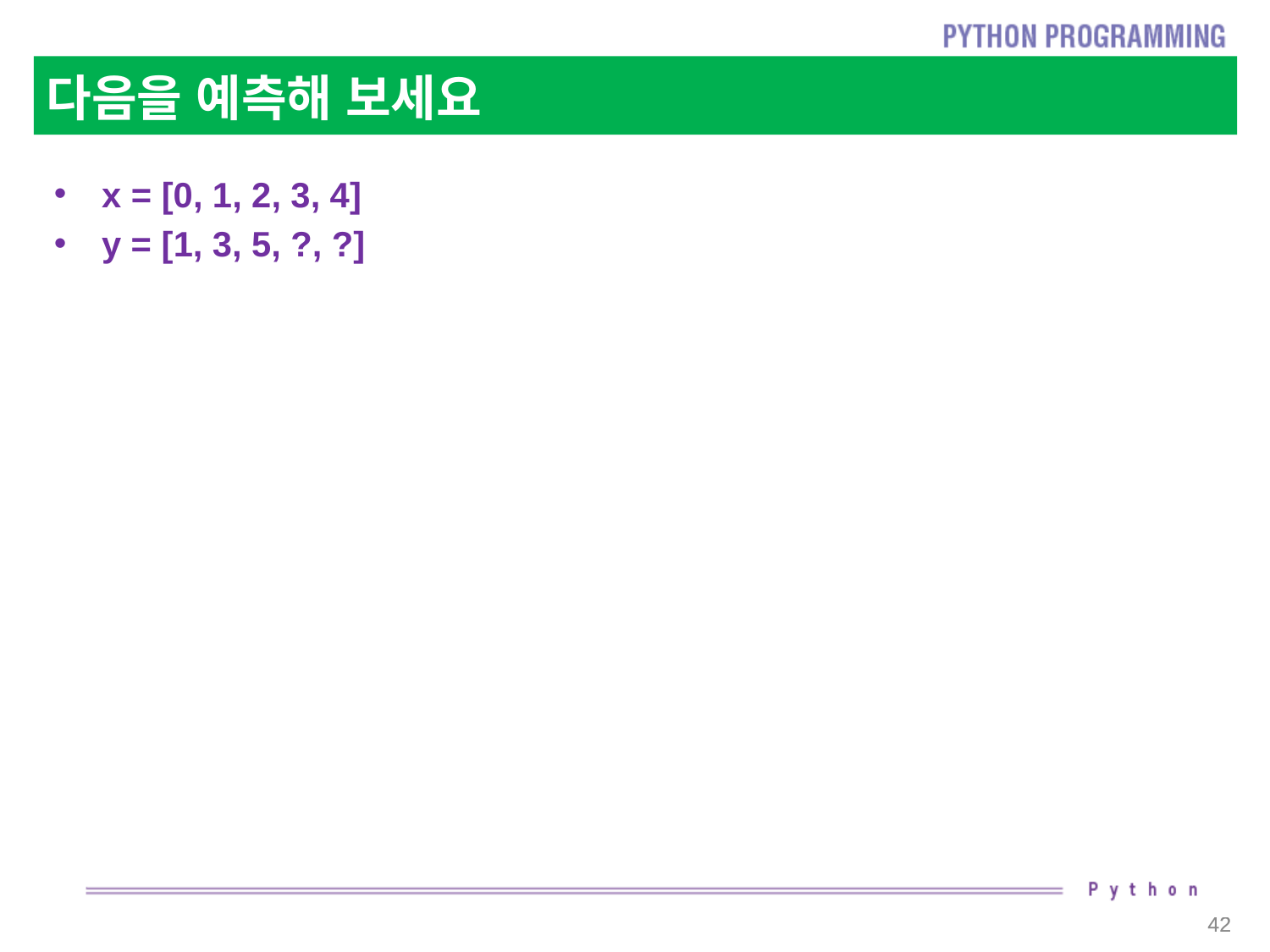

# 다음을 예측해 보세요
x = [0, 1, 2, 3, 4]
y = [1, 3, 5, ?, ?]
42